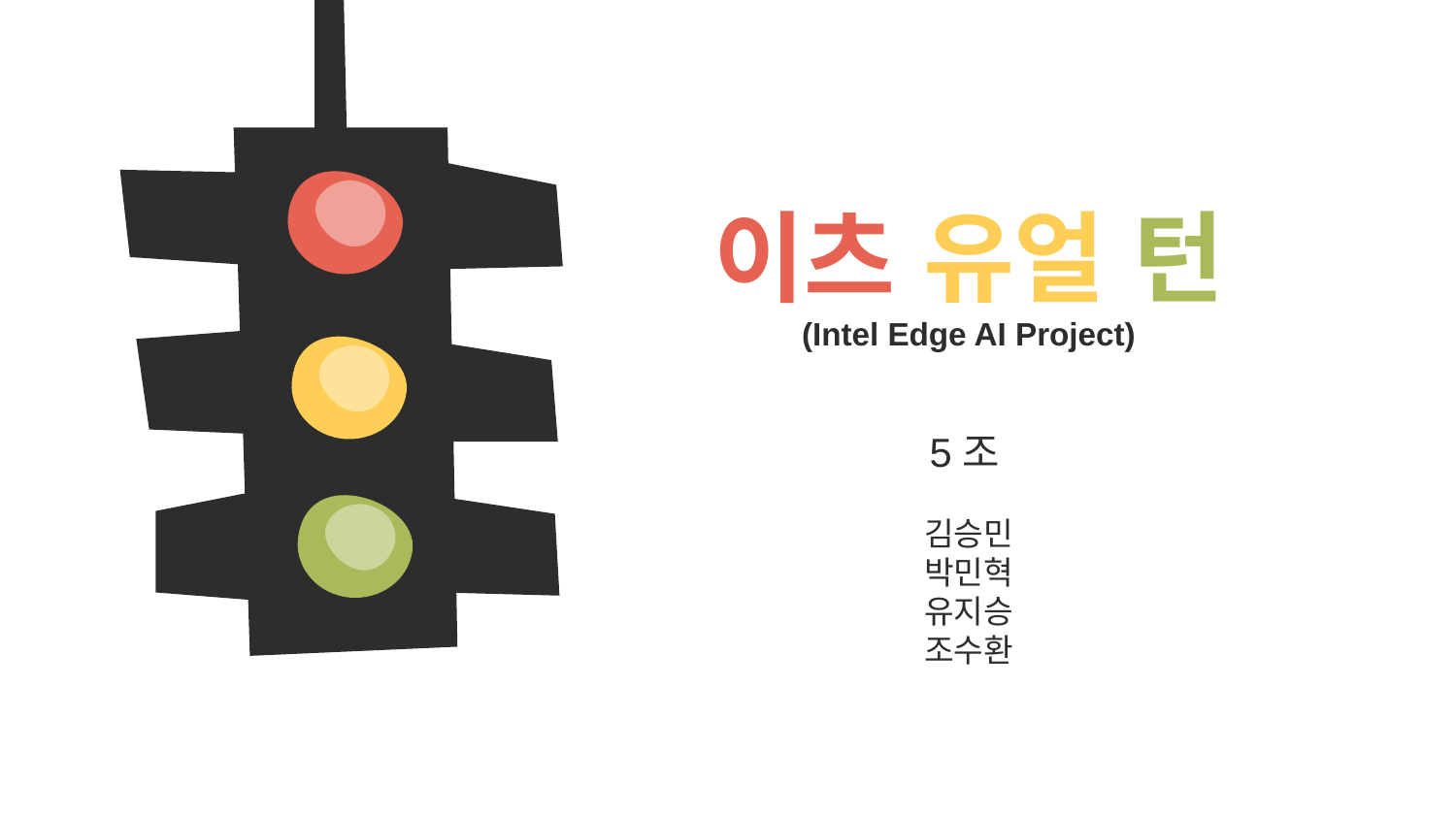

# 이츠 유얼 턴 (Intel Edge AI Project)
5조

김승민
박민혁
유지승
조수환